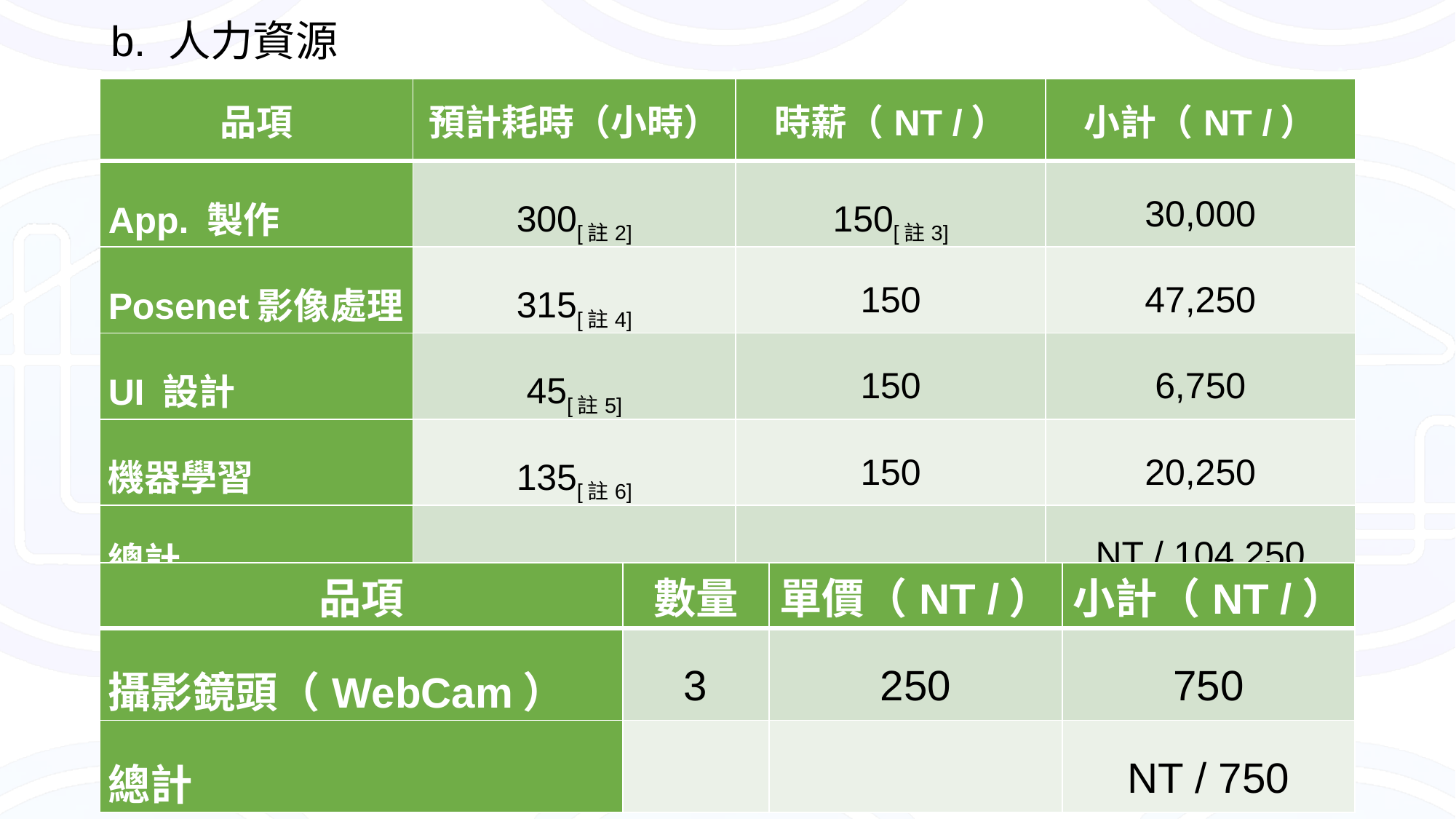

b. 人力資源
| 品項 | 預計耗時（小時） | 時薪（NT /） | 小計（NT /） |
| --- | --- | --- | --- |
| App. 製作 | 300[註2] | 150[註3] | 30,000 |
| Posenet影像處理 | 315[註4] | 150 | 47,250 |
| UI 設計 | 45[註5] | 150 | 6,750 |
| 機器學習 | 135[註6] | 150 | 20,250 |
| 總計 |  |  | NT / 104,250 |
c. 新添購設備
| 品項 | 數量 | 單價（NT /） | 小計（NT /） |
| --- | --- | --- | --- |
| 攝影鏡頭（WebCam） | 3 | 250 | 750 |
| 總計 |  |  | NT / 750 |